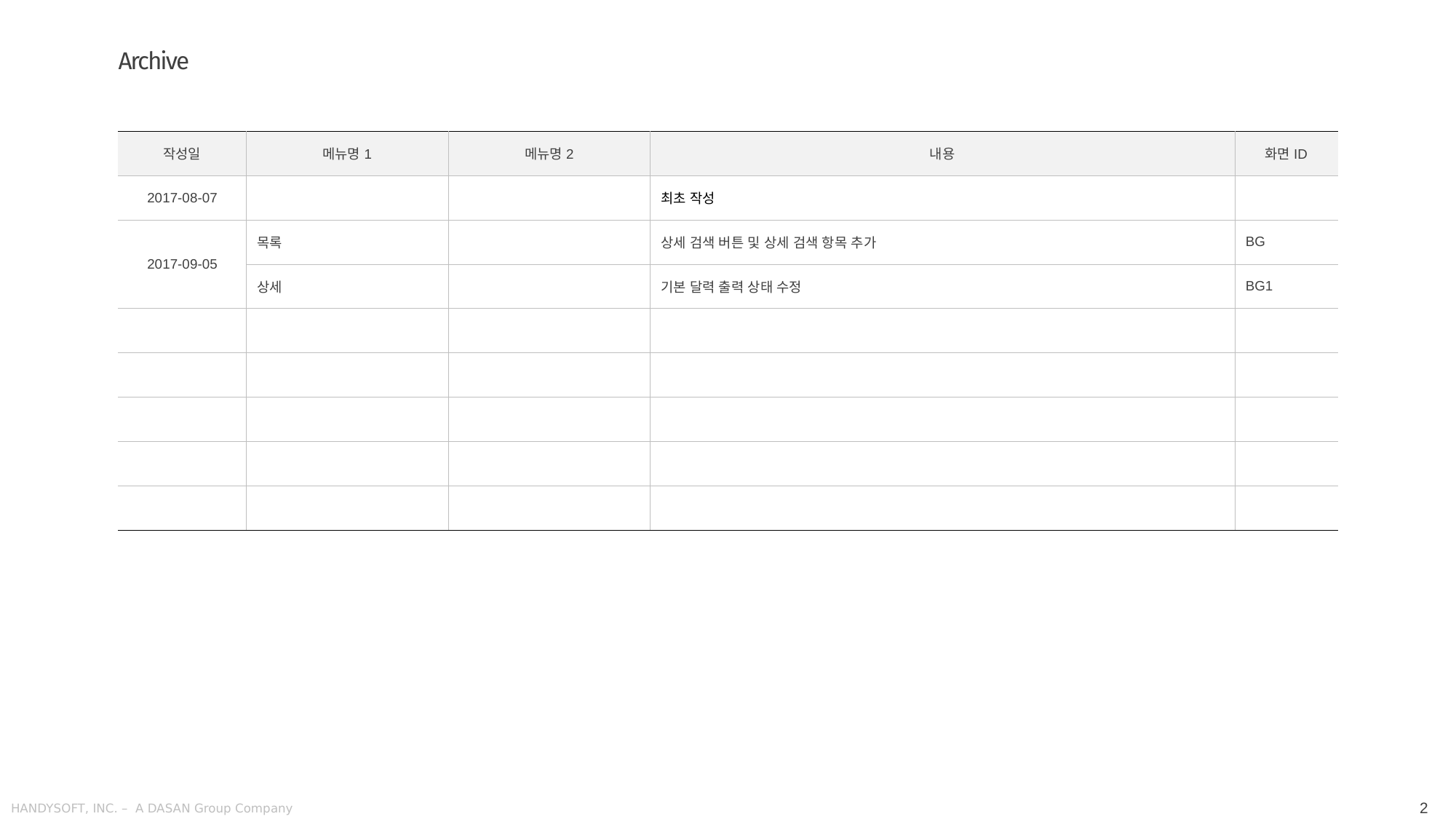

Archive
| 작성일 | 메뉴명1 | 메뉴명2 | 내용 | 화면ID |
| --- | --- | --- | --- | --- |
| 2017-08-07 |  |  | 최초 작성 |  |
| 2017-09-05 | 목록 |  | 상세 검색 버튼 및 상세 검색 항목 추가 | BG |
|  | 상세 |  | 기본 달력 출력 상태 수정 | BG1 |
|  |  |  |  |  |
|  |  |  |  |  |
|  |  |  |  |  |
|  |  |  |  |  |
|  |  |  |  |  |